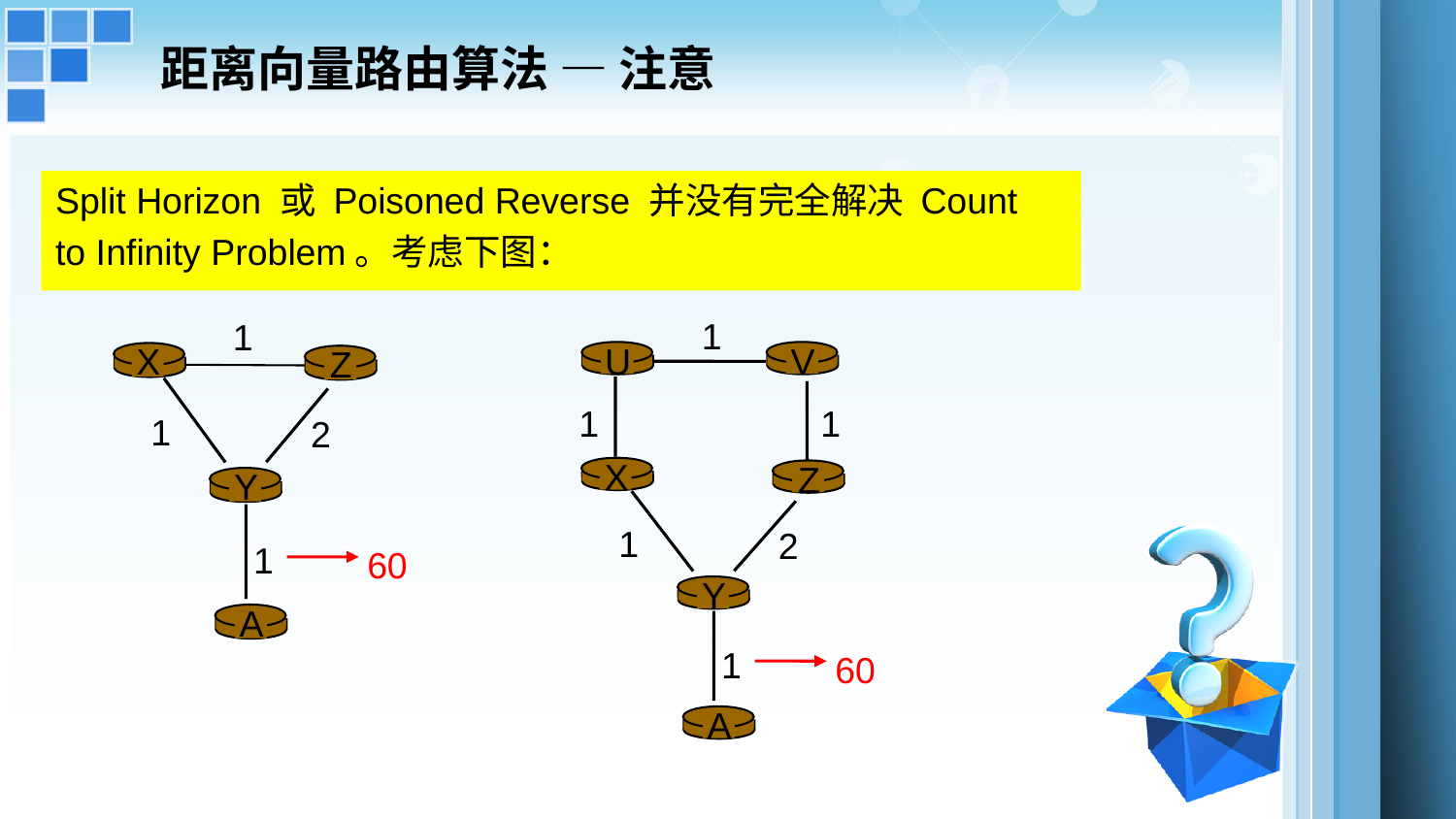

距离向量路由算法 — 注意
Split Horizon 或 Poisoned Reverse 并没有完全解决 Count
to Infinity Problem。考虑下图：
1
U

V

1
1
X

Z

1
2
Y

60
1

A

1
X

Z

1
2
Y

60
1

A